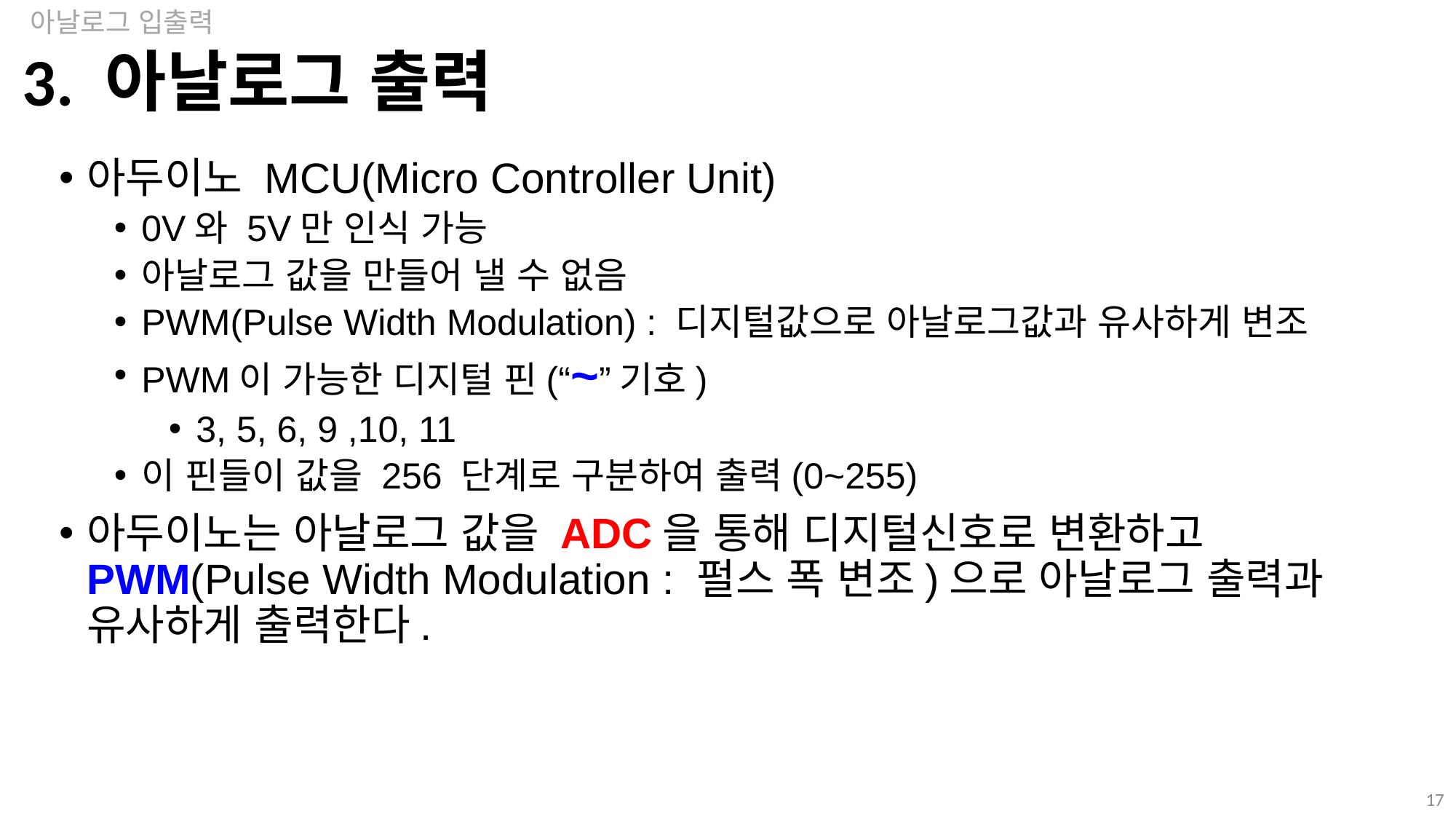

아날로그 입출력
# 3. 아날로그 출력

아두이노 MCU(Micro Controller Unit)
0V와 5V만 인식 가능
아날로그 값을 만들어 낼 수 없음
PWM(Pulse Width Modulation) : 디지털값으로 아날로그값과 유사하게 변조
PWM이 가능한 디지털 핀(“~”기호)
3, 5, 6, 9 ,10, 11
이 핀들이 값을 256 단계로 구분하여 출력(0~255)
아두이노는 아날로그 값을 ADC을 통해 디지털신호로 변환하고 PWM(Pulse Width Modulation : 펄스 폭 변조)으로 아날로그 출력과 유사하게 출력한다.
17